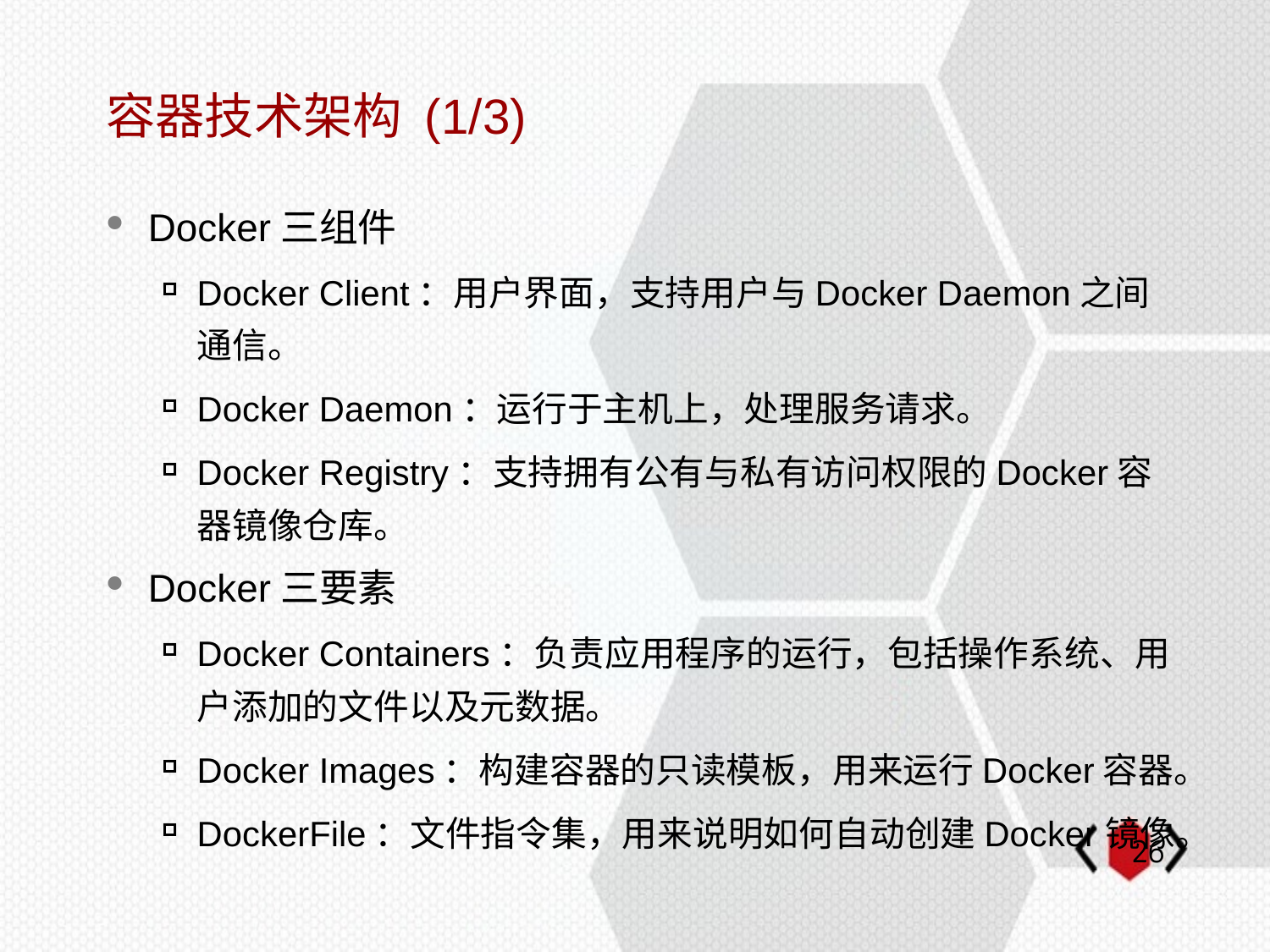

# 容器技术架构 (1/3)
Docker三组件
Docker Client：用户界面，支持用户与Docker Daemon之间通信。
Docker Daemon：运行于主机上，处理服务请求。
Docker Registry：支持拥有公有与私有访问权限的Docker容器镜像仓库。
Docker三要素
Docker Containers：负责应用程序的运行，包括操作系统、用户添加的文件以及元数据。
Docker Images：构建容器的只读模板，用来运行Docker容器。
DockerFile：文件指令集，用来说明如何自动创建Docker镜像。
26